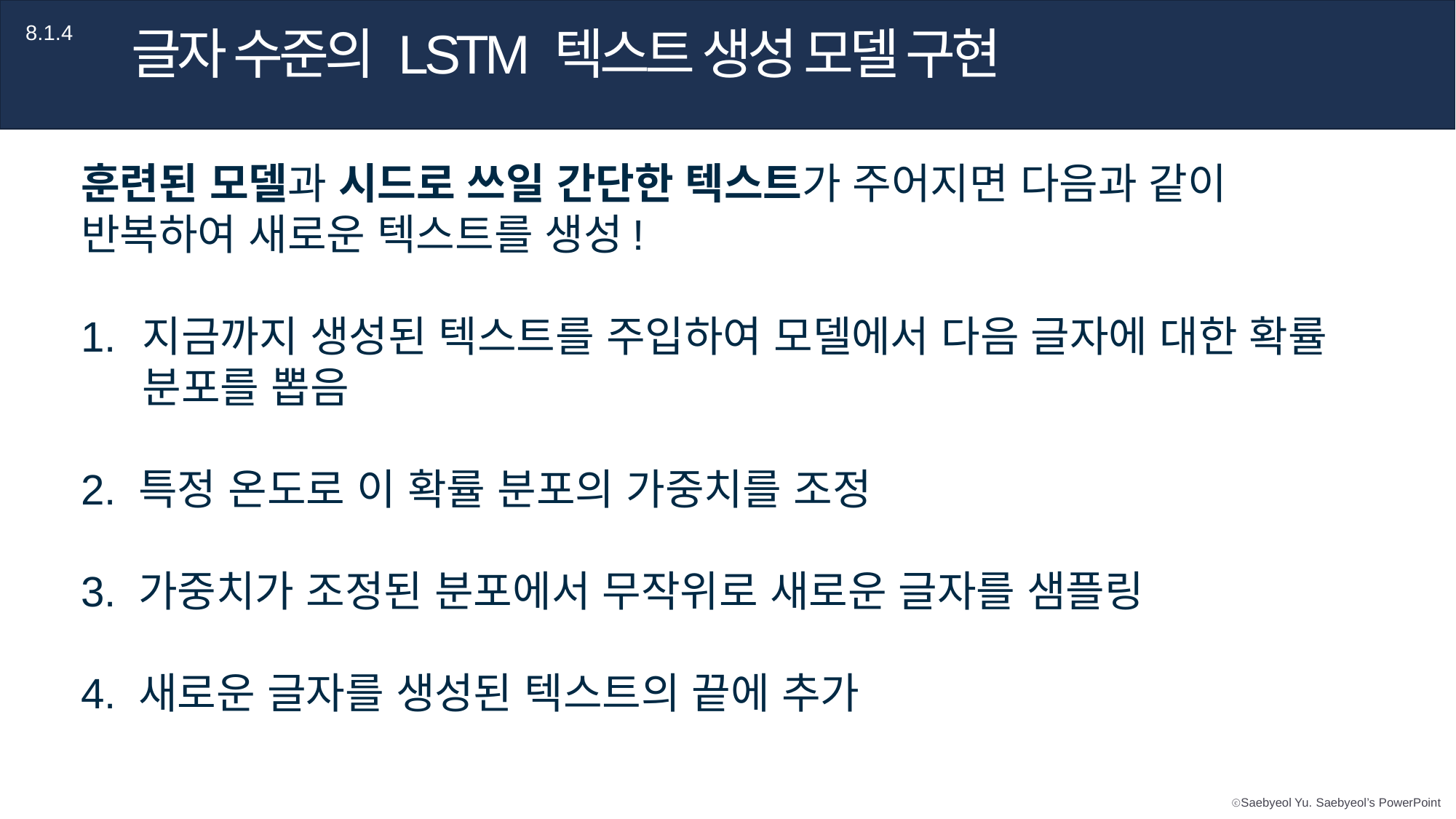

8.1.4
글자 수준의 LSTM 텍스트 생성 모델 구현
훈련된 모델과 시드로 쓰일 간단한 텍스트가 주어지면 다음과 같이 반복하여 새로운 텍스트를 생성!

지금까지 생성된 텍스트를 주입하여 모델에서 다음 글자에 대한 확률 분포를 뽑음

2. 특정 온도로 이 확률 분포의 가중치를 조정

3. 가중치가 조정된 분포에서 무작위로 새로운 글자를 샘플링

4. 새로운 글자를 생성된 텍스트의 끝에 추가